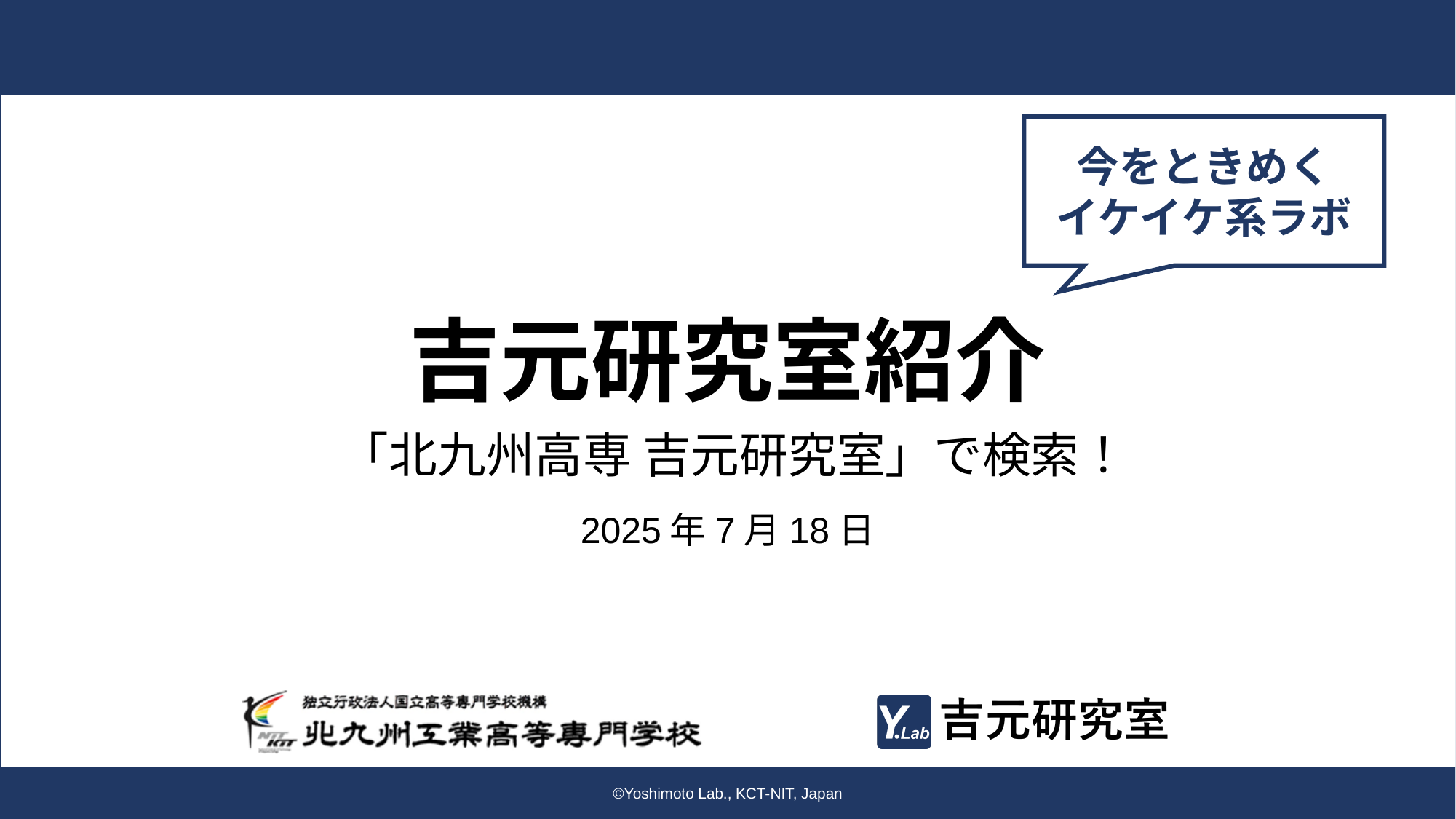

今をときめく
イケイケ系ラボ
# 吉元研究室紹介
「北九州高専 吉元研究室」で検索！
2025年7月18日